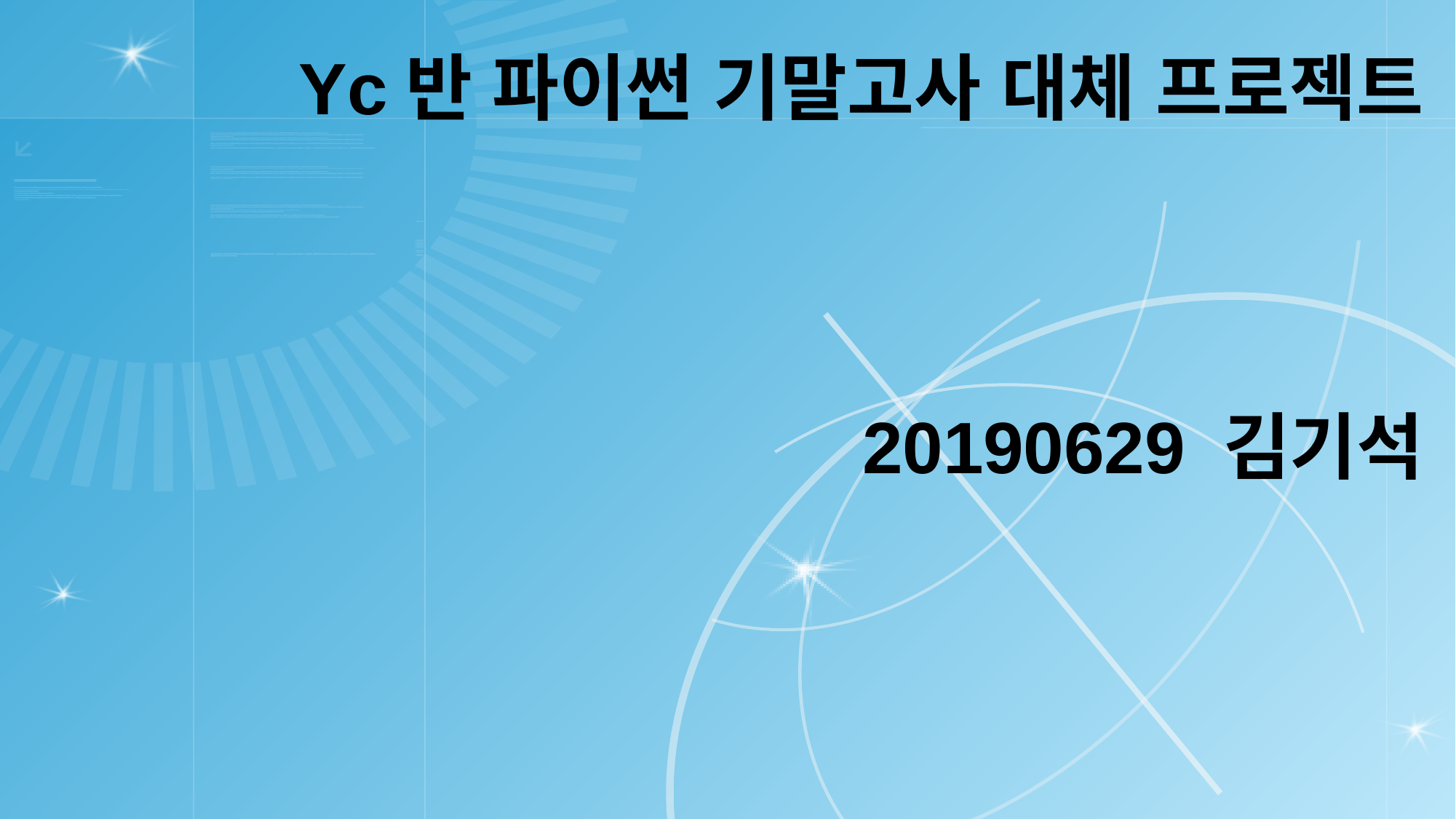

# Yc반 파이썬 기말고사 대체 프로젝트
20190629 김기석